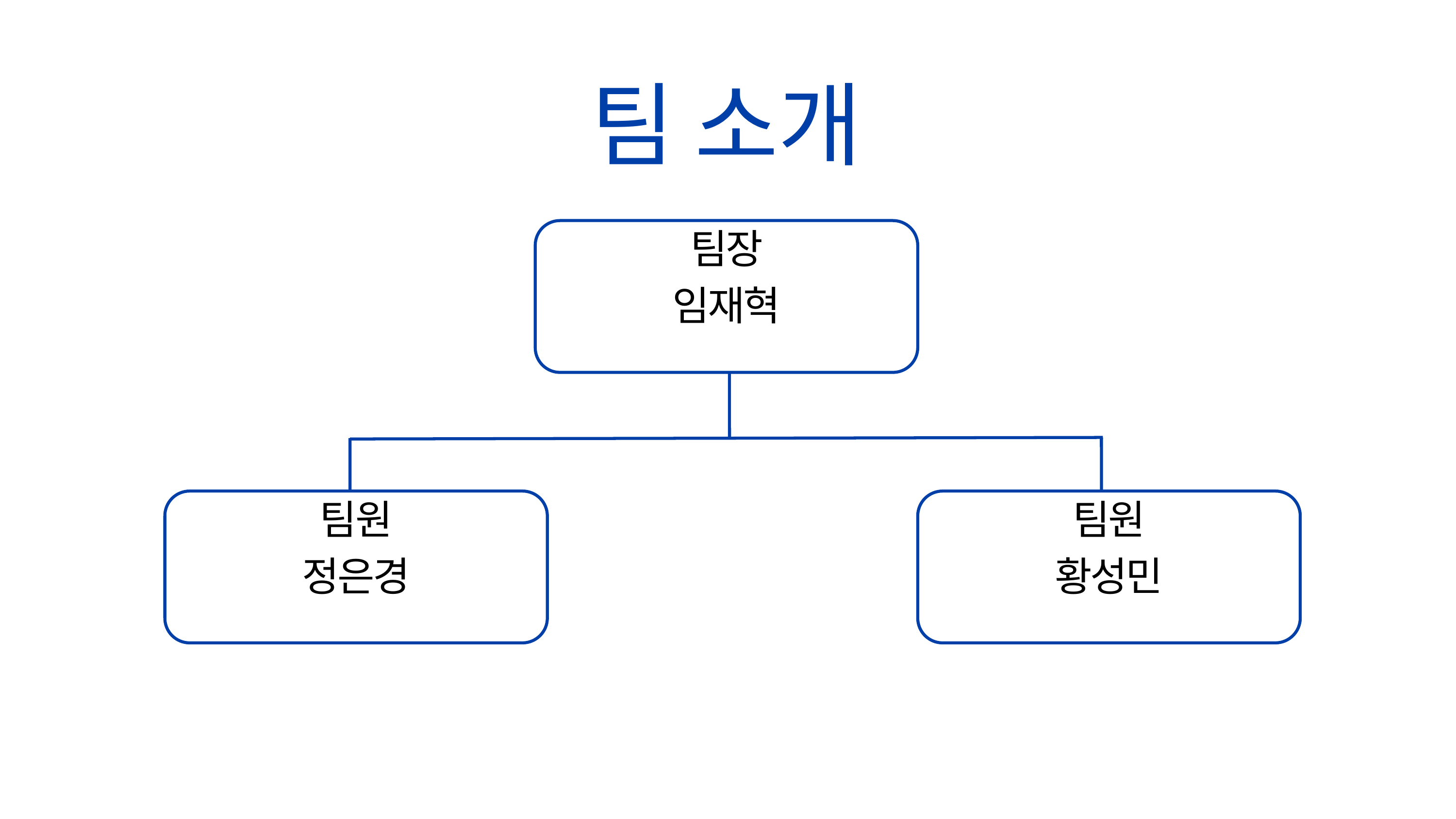

팀 소개

팀장
임재혁

팀원
정은경

팀원
황성민